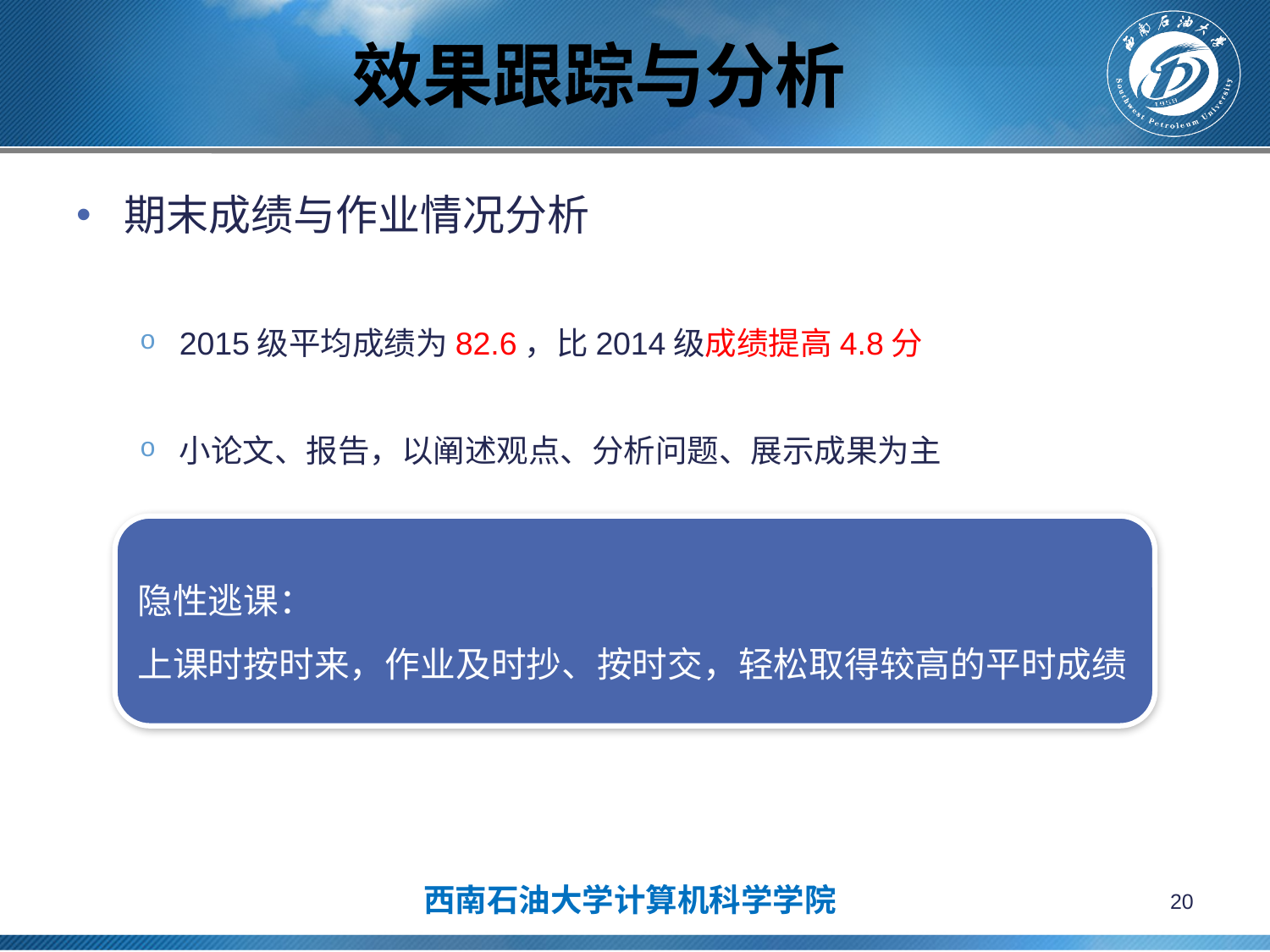

# 效果跟踪与分析
期末成绩与作业情况分析

2015级平均成绩为82.6，比2014级成绩提高4.8分

小论文、报告，以阐述观点、分析问题、展示成果为主

隐性逃课：
上课时按时来，作业及时抄、按时交，轻松取得较高的平时成绩
20